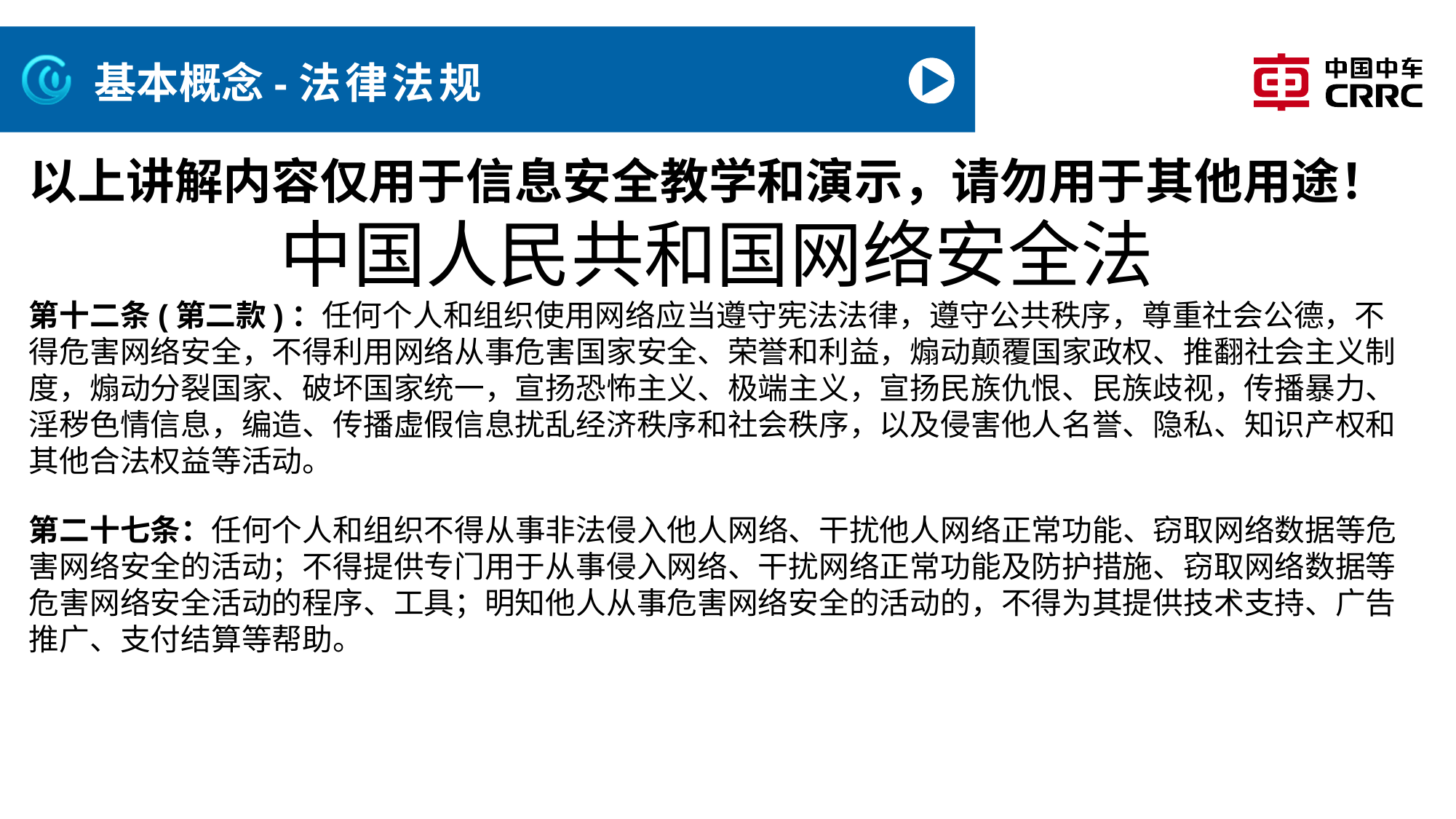

# 基本概念-法律法规
以上讲解内容仅用于信息安全教学和演示，请勿用于其他用途！
中国人民共和国网络安全法
第十二条(第二款)：任何个人和组织使用网络应当遵守宪法法律，遵守公共秩序，尊重社会公德，不得危害网络安全，不得利用网络从事危害国家安全、荣誉和利益，煽动颠覆国家政权、推翻社会主义制度，煽动分裂国家、破坏国家统一，宣扬恐怖主义、极端主义，宣扬民族仇恨、民族歧视，传播暴力、淫秽色情信息，编造、传播虚假信息扰乱经济秩序和社会秩序，以及侵害他人名誉、隐私、知识产权和其他合法权益等活动。

第二十七条：任何个人和组织不得从事非法侵入他人网络、干扰他人网络正常功能、窃取网络数据等危害网络安全的活动；不得提供专门用于从事侵入网络、干扰网络正常功能及防护措施、窃取网络数据等危害网络安全活动的程序、工具；明知他人从事危害网络安全的活动的，不得为其提供技术支持、广告推广、支付结算等帮助。

51